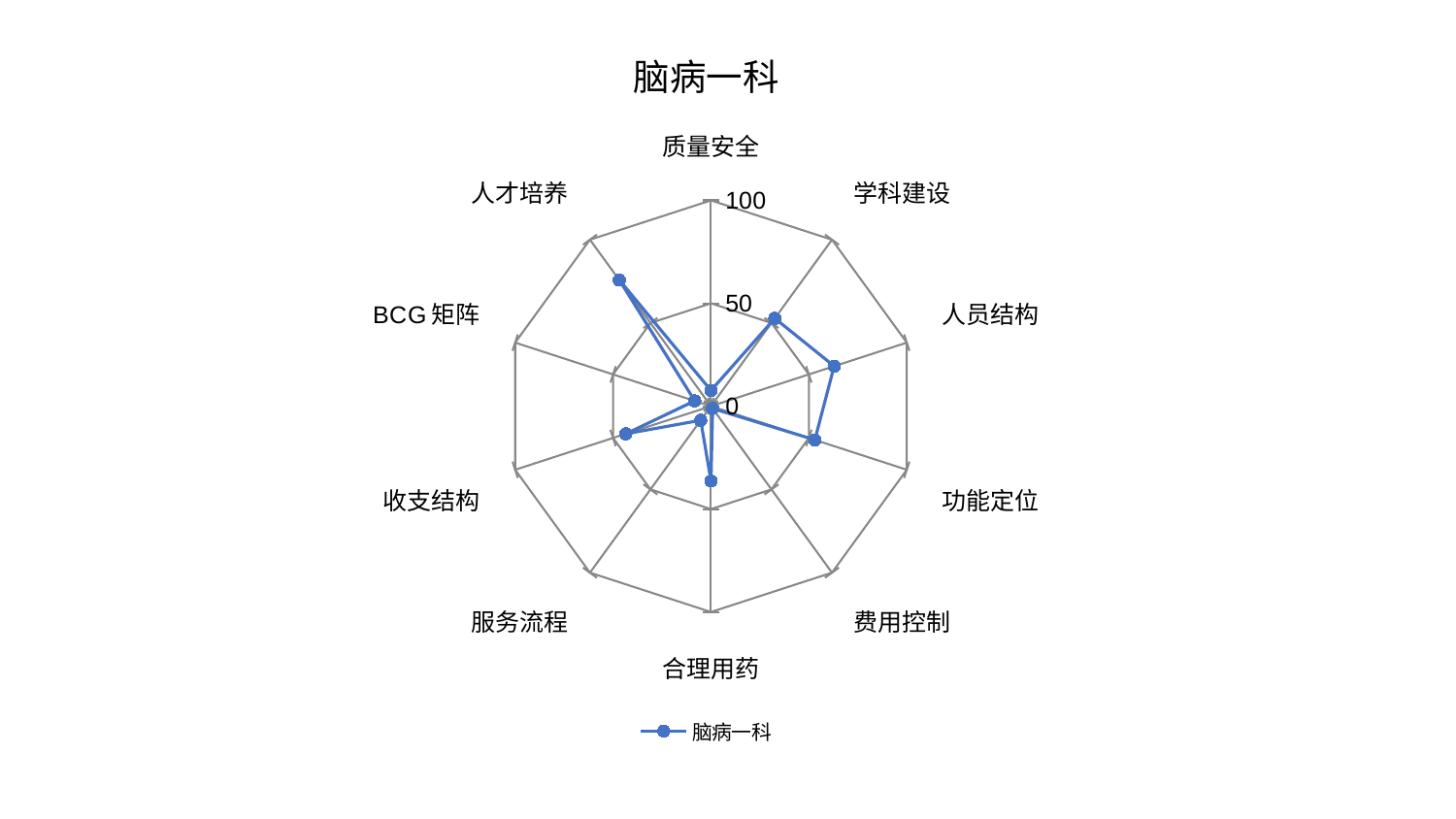

### Chart: 脑病一科

| Category | 脑病一科 |
|---|---|
| 质量安全 | 7.617088760446256 |
| 学科建设 | 52.76911707438047 |
| 人员结构 | 62.91050509125518 |
| 功能定位 | 53.05716595896306 |
| 费用控制 | 1.3773534569245875 |
| 合理用药 | 36.37713165242286 |
| 服务流程 | 8.49108688767118 |
| 收支结构 | 43.47909838589435 |
| BCG矩阵 | 8.29805461896681 |
| 人才培养 | 75.78077336846981 |
140